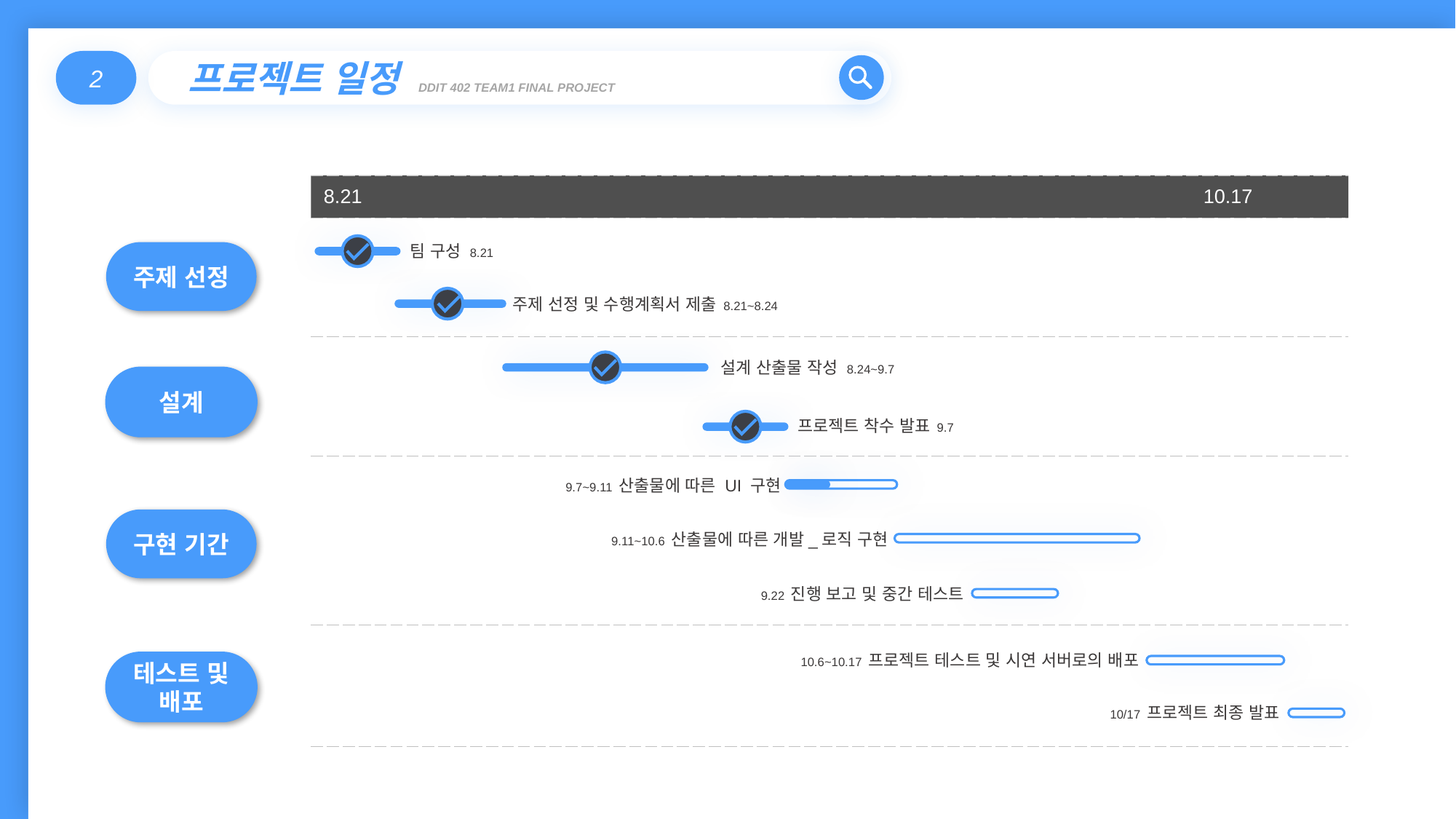

2
프로젝트 일정 DDIT 402 TEAM1 FINAL PROJECT

| 8.21 10.17 | 9월 | Mar | Apr | May | 10월 | Jul |  |
| --- | --- | --- | --- | --- | --- | --- | --- |
|  |  |  |  |  |  |  |  |
|  |  |  |  |  |  |  |  |
|  |  |  |  |  |  |  |  |
|  |  |  |  |  |  |  |  |
팀 구성 8.21

주제 선정 및 수행계획서 제출 8.21~8.24

주제 선정
설계 산출물 작성 8.24~9.7

프로젝트 착수 발표 9.7

설계
9.7~9.11 산출물에 따른 UI 구현

9.11~10.6 산출물에 따른 개발_로직 구현

9.22 진행 보고 및 중간 테스트

구현 기간
10.6~10.17 프로젝트 테스트 및 시연 서버로의 배포

10/17 프로젝트 최종 발표

테스트 및
배포